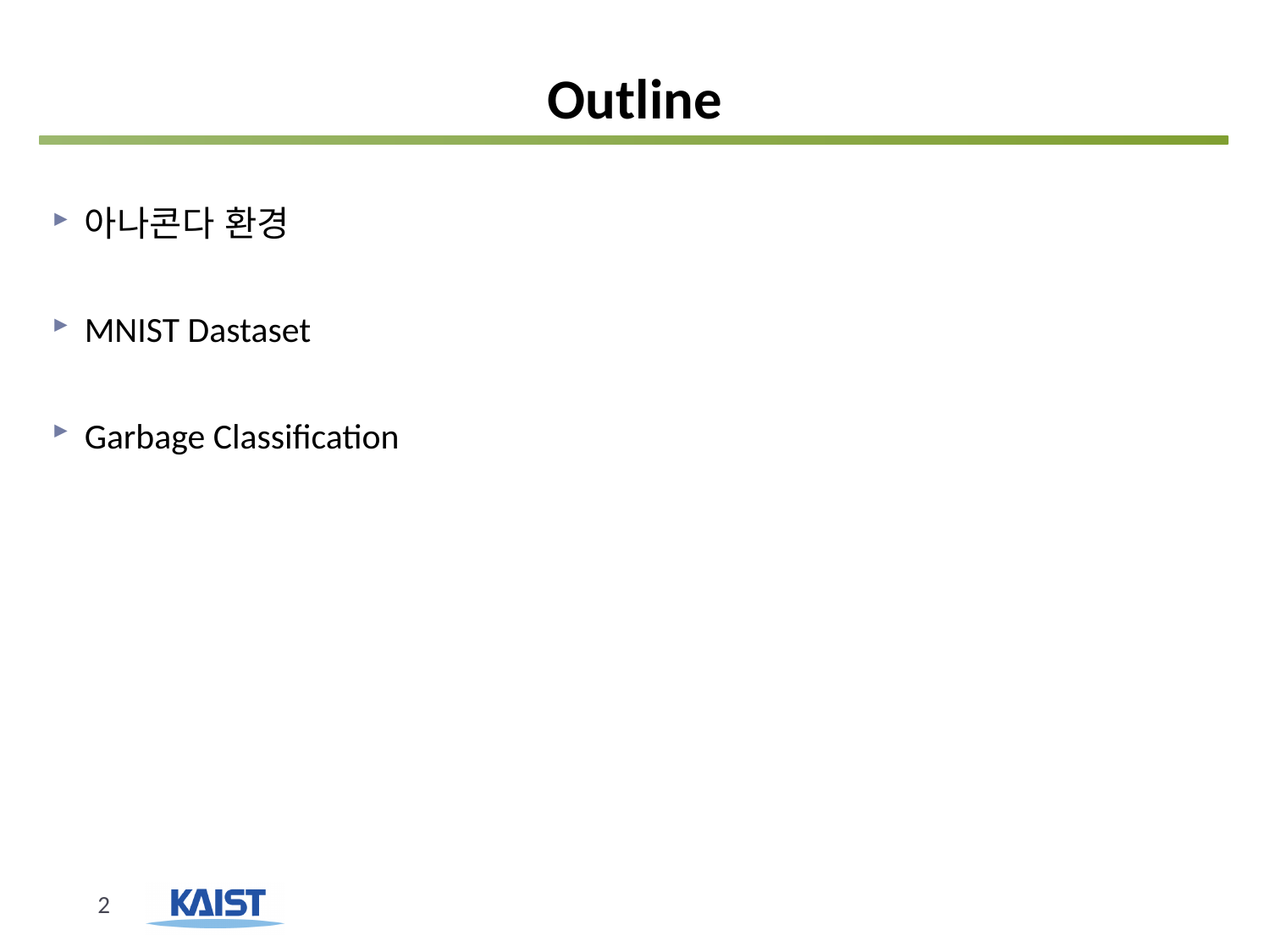

# Outline

아나콘다 환경

MNIST Dastaset

Garbage Classification
2